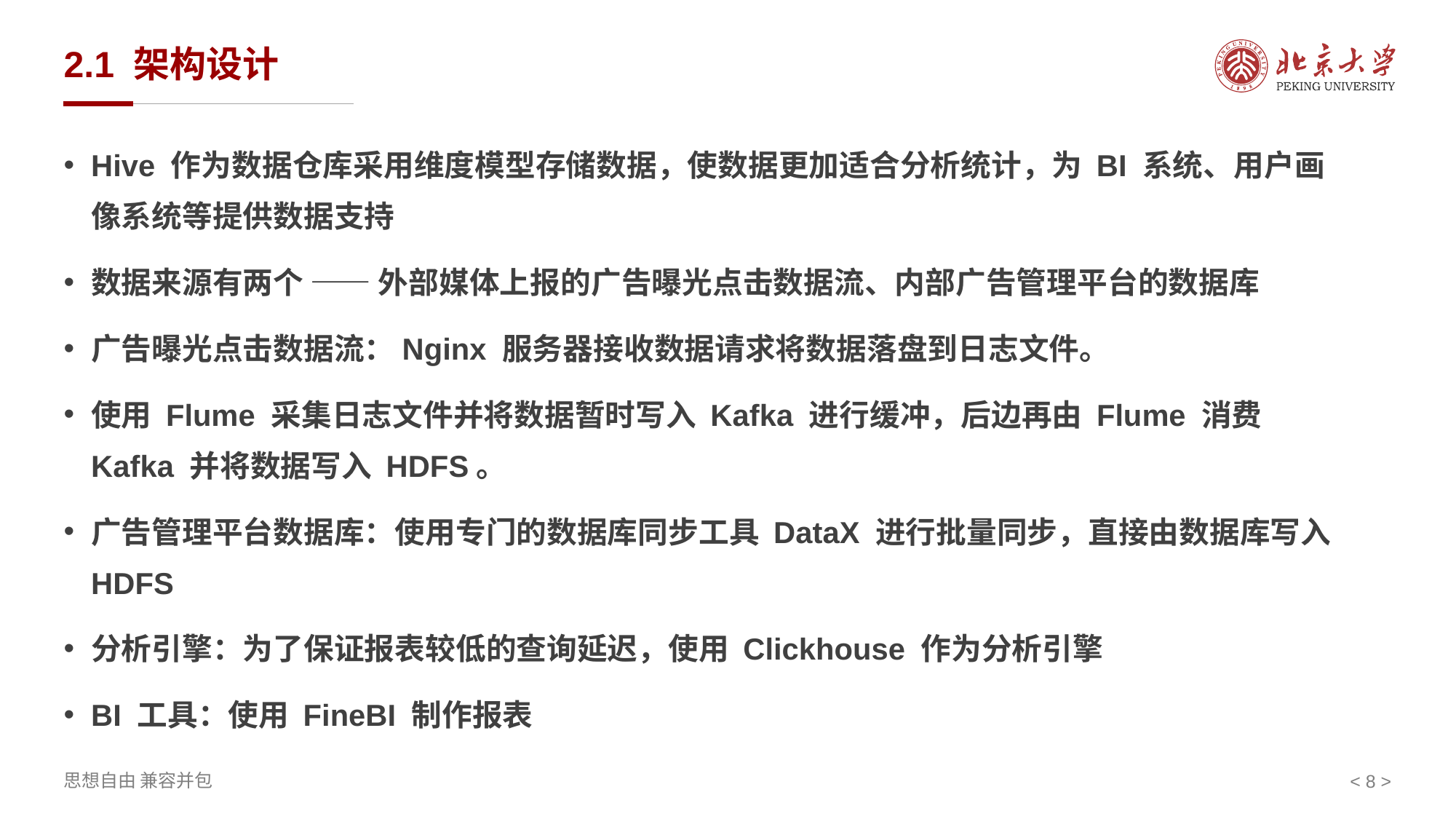

# 2.1 架构设计
Hive 作为数据仓库采用维度模型存储数据，使数据更加适合分析统计，为 BI 系统、用户画像系统等提供数据支持
数据来源有两个 —— 外部媒体上报的广告曝光点击数据流、内部广告管理平台的数据库
广告曝光点击数据流：Nginx 服务器接收数据请求将数据落盘到日志文件。
使用 Flume 采集日志文件并将数据暂时写入 Kafka 进行缓冲，后边再由 Flume 消费 Kafka 并将数据写入 HDFS。
广告管理平台数据库：使用专门的数据库同步工具 DataX 进行批量同步，直接由数据库写入 HDFS
分析引擎：为了保证报表较低的查询延迟，使用 Clickhouse 作为分析引擎
BI 工具：使用 FineBI 制作报表
< 8 >